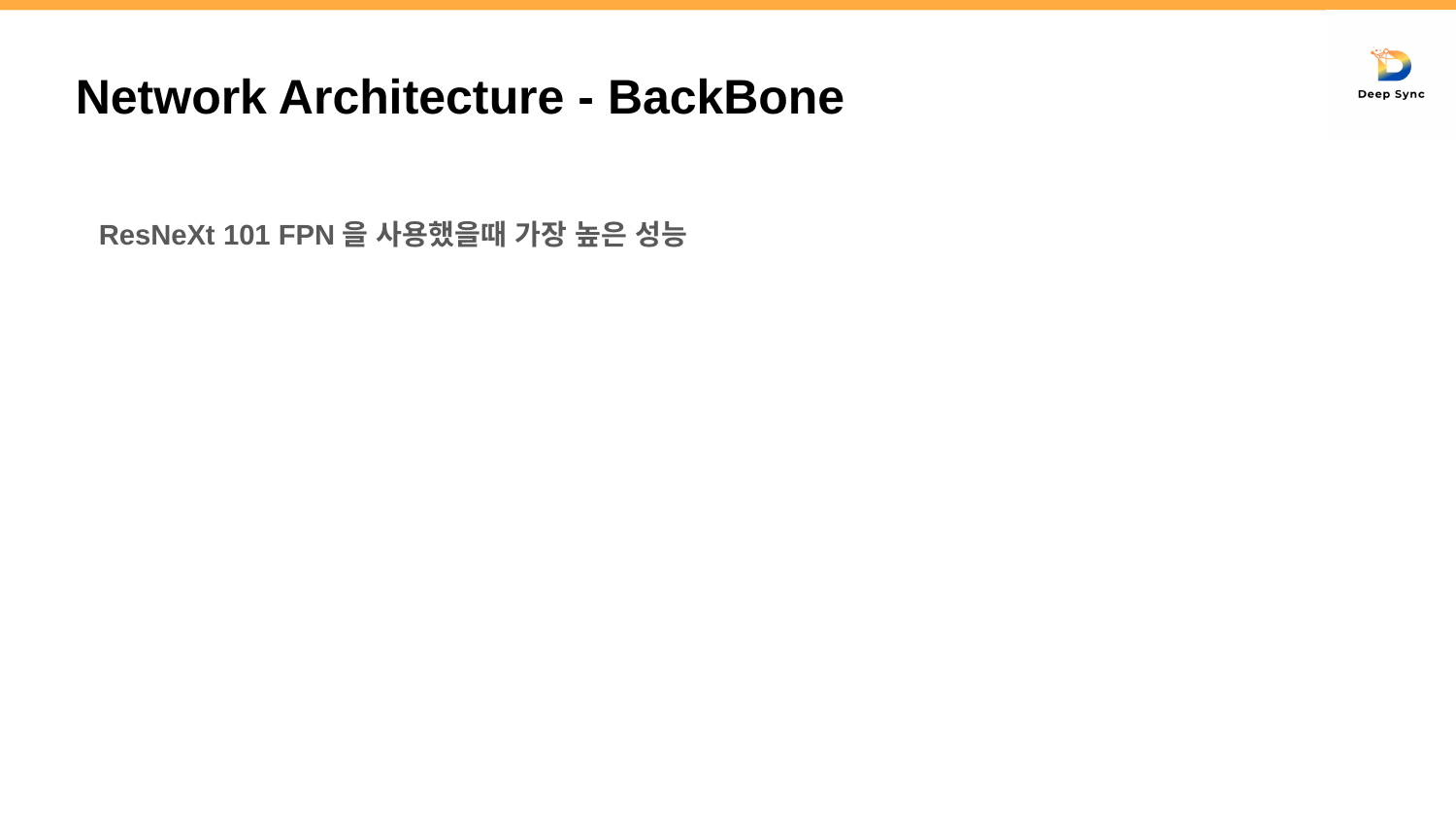

# Network Architecture - BackBone
ResNeXt 101 FPN을 사용했을때 가장 높은 성능